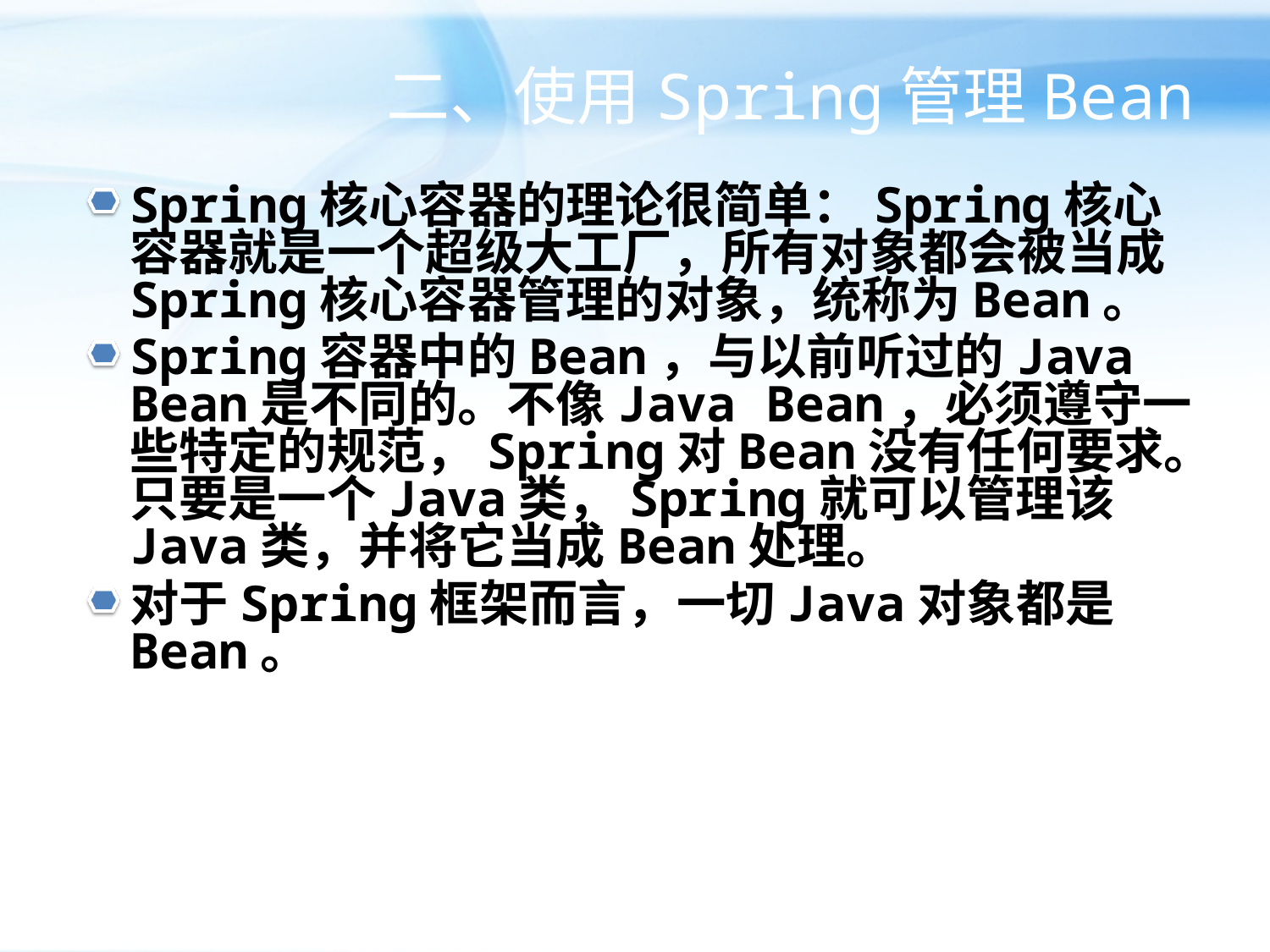

# 二、使用Spring管理Bean
Spring核心容器的理论很简单：Spring核心容器就是一个超级大工厂，所有对象都会被当成Spring核心容器管理的对象，统称为Bean。
Spring容器中的Bean，与以前听过的Java Bean是不同的。不像Java Bean，必须遵守一些特定的规范，Spring对Bean没有任何要求。只要是一个Java类，Spring就可以管理该Java类，并将它当成Bean处理。
对于Spring框架而言，一切Java对象都是Bean。